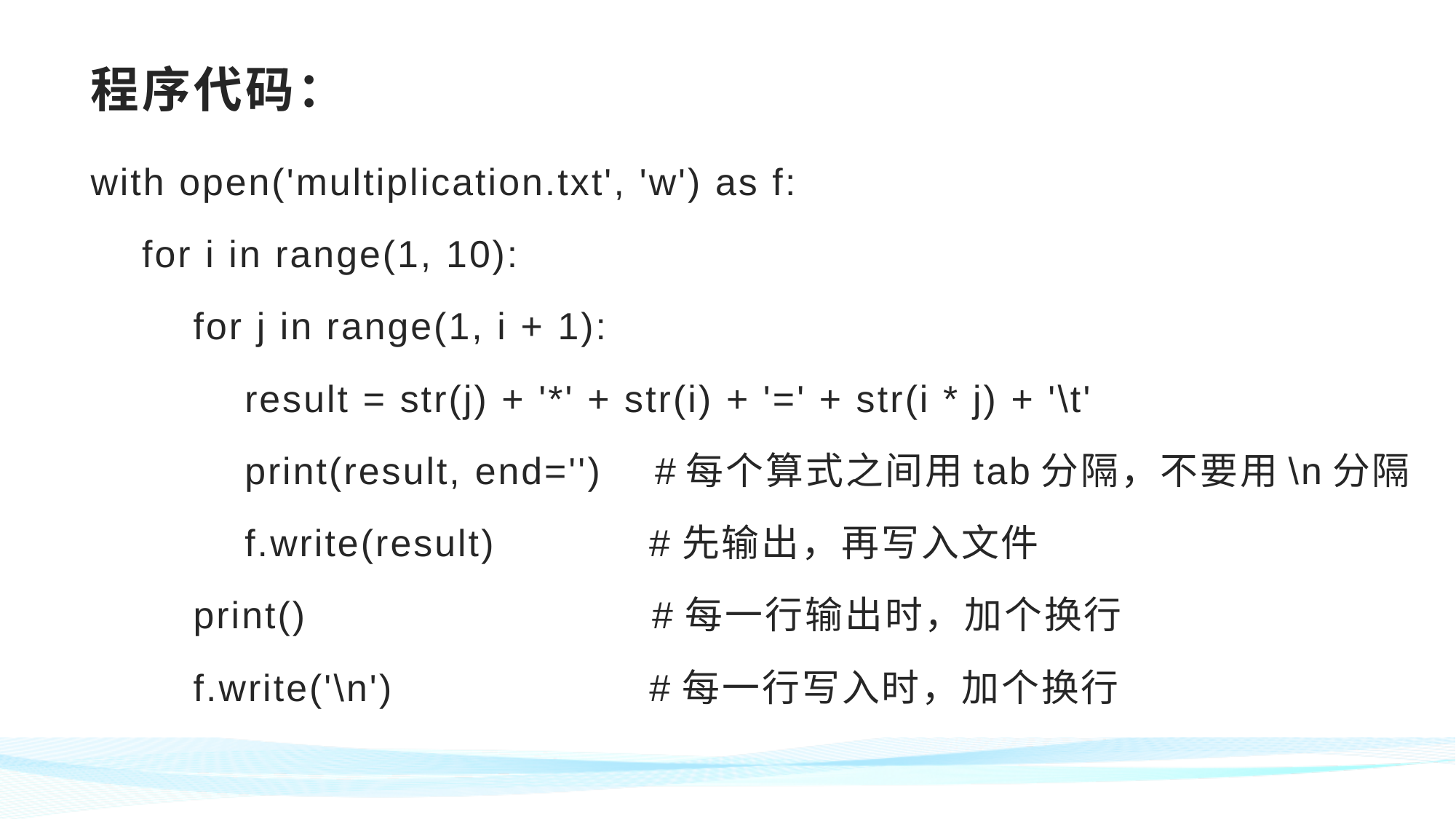

# 程序代码：
with open('multiplication.txt', 'w') as f:
    for i in range(1, 10):
        for j in range(1, i + 1):
            result = str(j) + '*' + str(i) + '=' + str(i * j) + '\t'
            print(result, end='')    #每个算式之间用tab分隔，不要用\n分隔
            f.write(result)            #先输出，再写入文件
        print()                           #每一行输出时，加个换行
        f.write('\n')                    #每一行写入时，加个换行